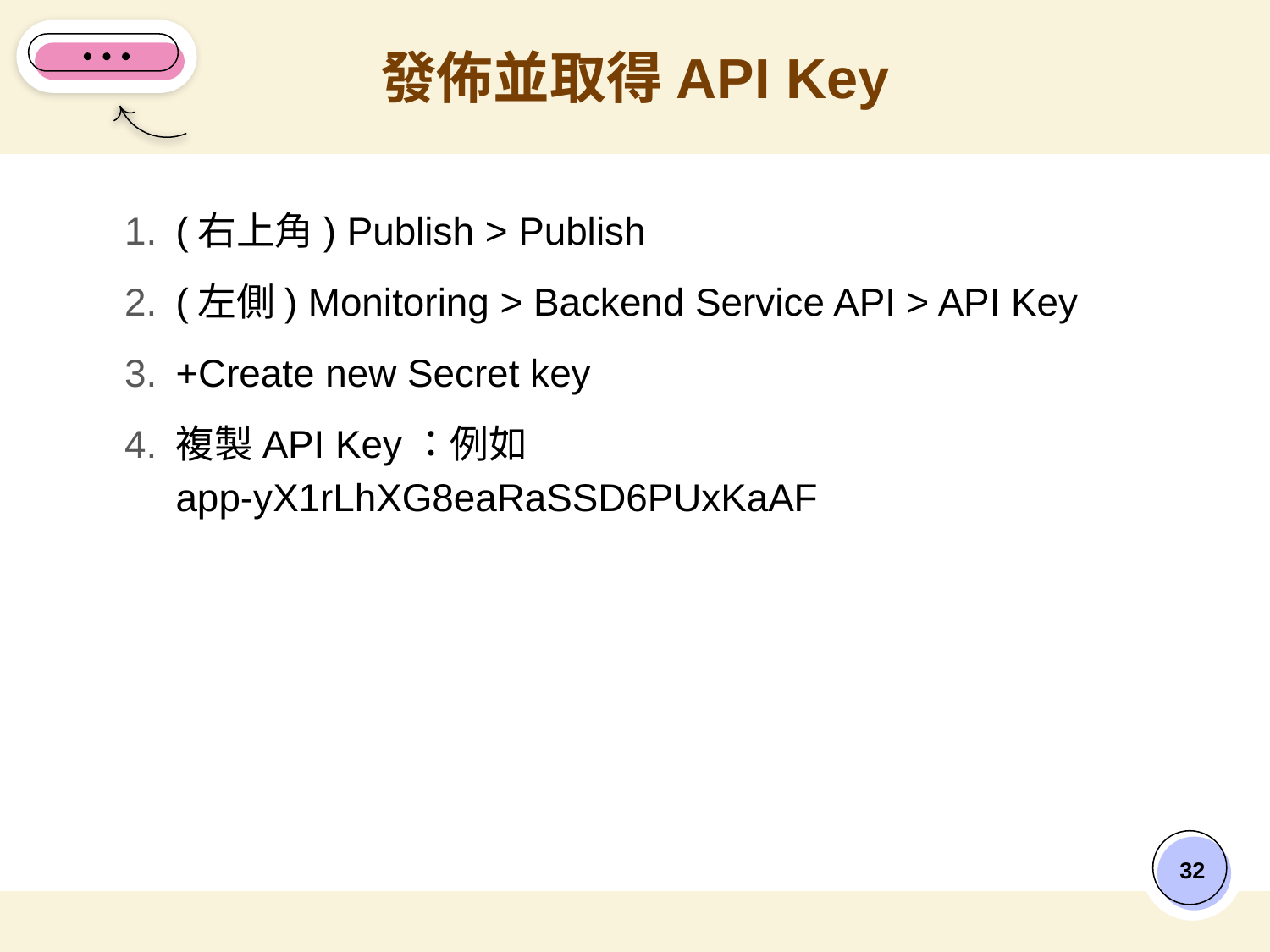

# 發佈並取得API Key
(右上角) Publish > Publish
(左側) Monitoring > Backend Service API > API Key
+Create new Secret key
複製API Key：例如
app-yX1rLhXG8eaRaSSD6PUxKaAF
32